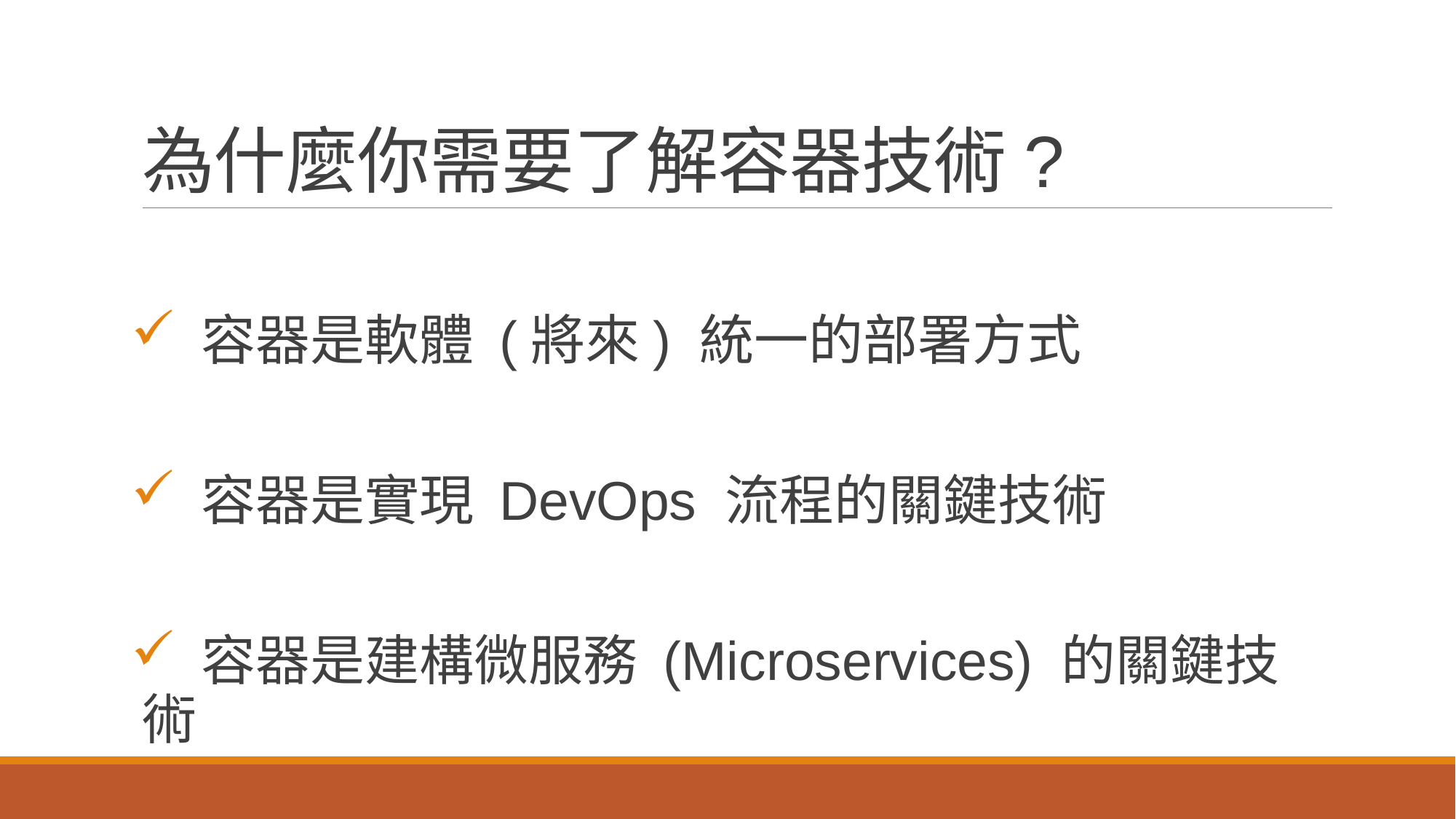

# 為什麼你需要了解容器技術?

 容器是軟體 (將來) 統一的部署方式

 容器是實現 DevOps 流程的關鍵技術

 容器是建構微服務 (Microservices) 的關鍵技術